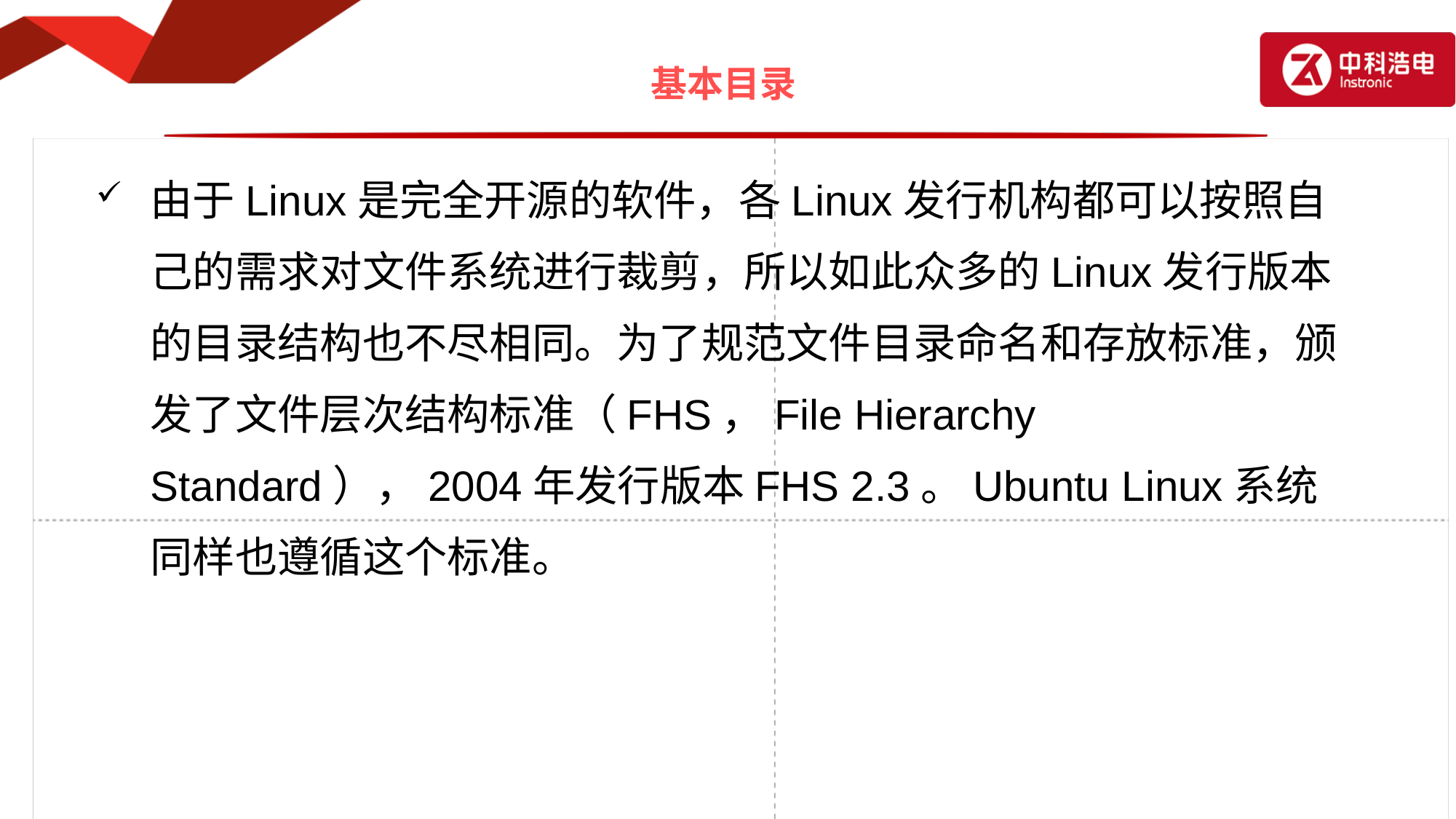

# 基本目录
由于Linux是完全开源的软件，各Linux发行机构都可以按照自己的需求对文件系统进行裁剪，所以如此众多的Linux发行版本的目录结构也不尽相同。为了规范文件目录命名和存放标准，颁发了文件层次结构标准（FHS，File Hierarchy Standard），2004年发行版本FHS 2.3。Ubuntu Linux系统同样也遵循这个标准。